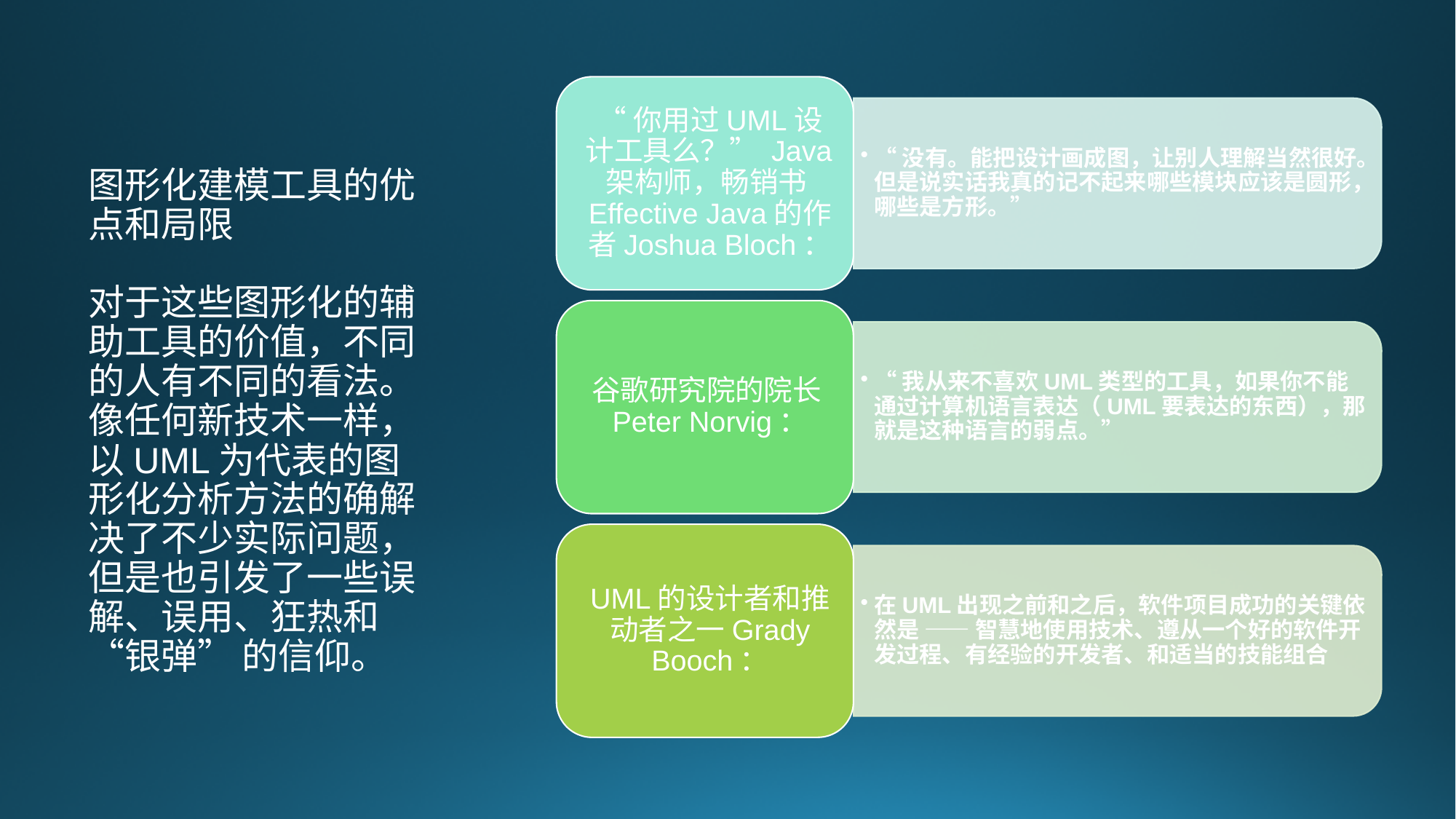

“没有。能把设计画成图，让别人理解当然很好。但是说实话我真的记不起来哪些模块应该是圆形，哪些是方形。”
“你用过UML设计工具么？” Java架构师，畅销书Effective Java的作者Joshua Bloch：
“我从来不喜欢UML类型的工具，如果你不能通过计算机语言表达（UML要表达的东西），那就是这种语言的弱点。”
谷歌研究院的院长Peter Norvig：
在UML出现之前和之后，软件项目成功的关键依然是 —— 智慧地使用技术、遵从一个好的软件开发过程、有经验的开发者、和适当的技能组合
UML的设计者和推动者之一Grady Booch：
# 图形化建模工具的优点和局限 对于这些图形化的辅助工具的价值，不同的人有不同的看法。 像任何新技术一样，以UML为代表的图形化分析方法的确解决了不少实际问题，但是也引发了一些误解、误用、狂热和 “银弹” 的信仰。